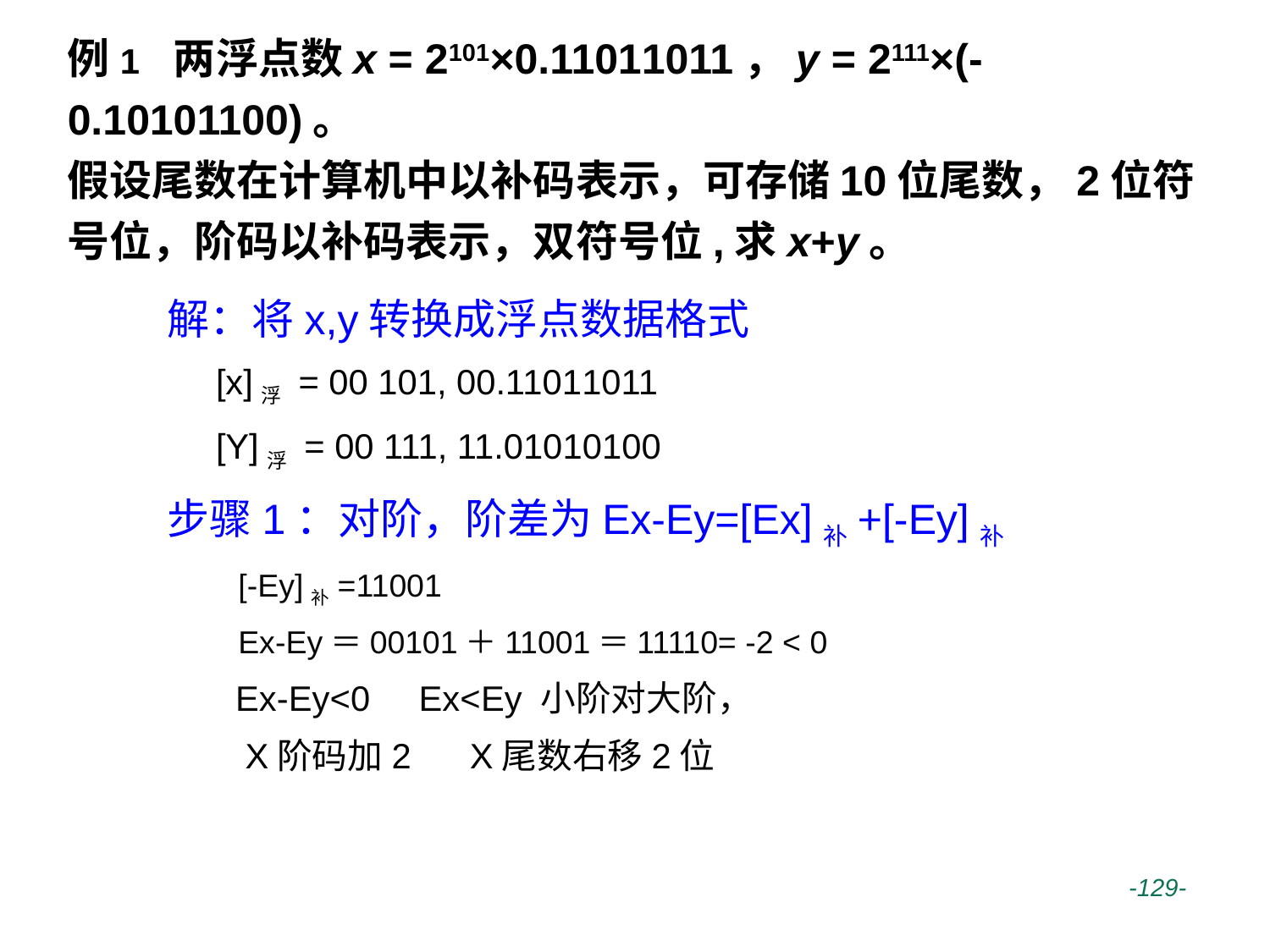

例1  两浮点数x = 2101×0.11011011，y = 2111×(-0.10101100)。
假设尾数在计算机中以补码表示，可存储10位尾数，2位符号位，阶码以补码表示，双符号位,求x+y。
解：将x,y转换成浮点数据格式
     [x]浮 = 00 101, 00.11011011
     [Y]浮 = 00 111, 11.01010100
步骤1：对阶，阶差为Ex-Ey=[Ex]补+[-Ey]补
        [-Ey]补=11001
        Ex-Ey＝00101＋11001＝11110= -2 < 0
       Ex-Ey<0     Ex<Ey 小阶对大阶，
        X阶码加2      X尾数右移2位
 -129-